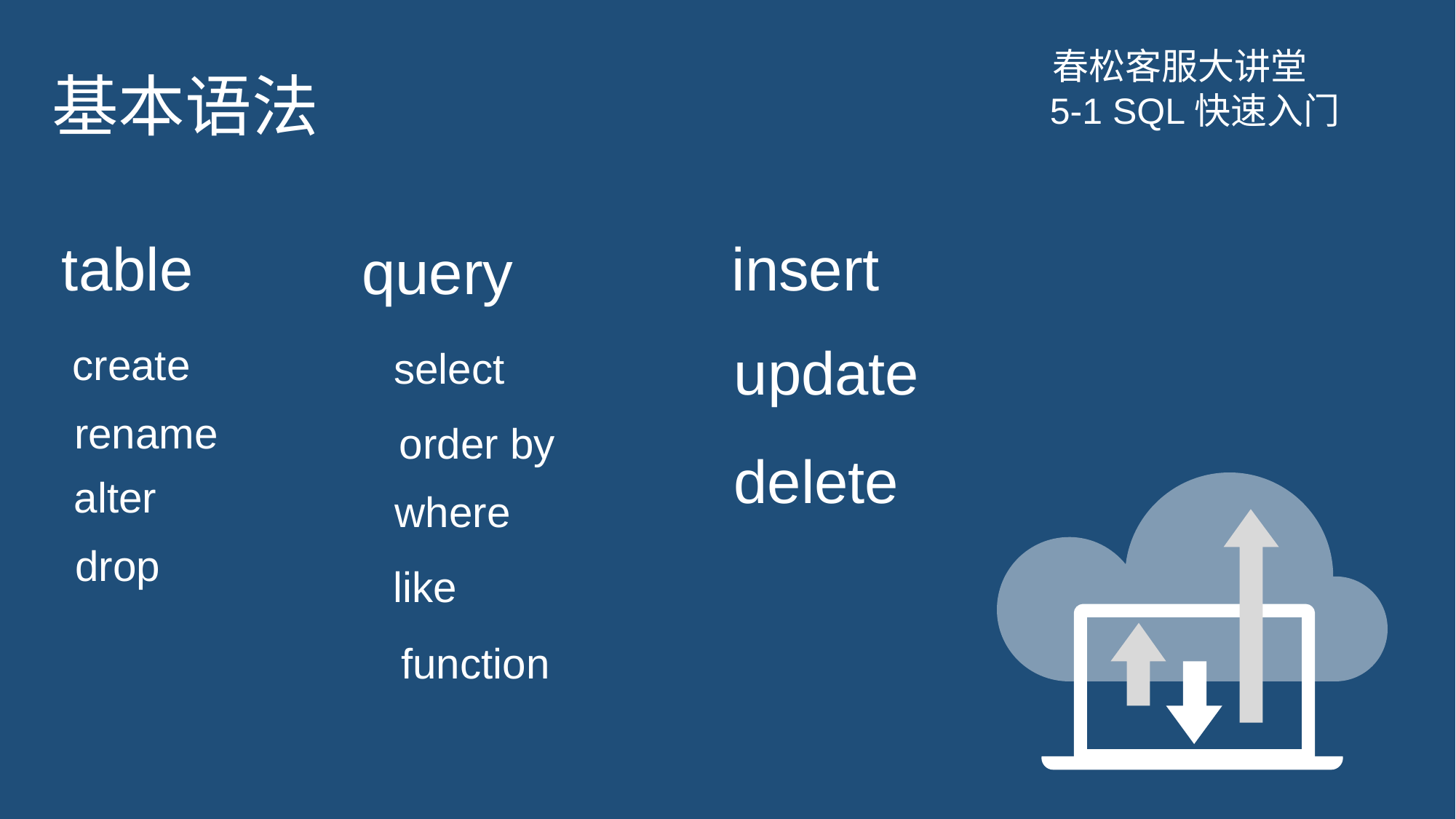

# 基本语法
春松客服大讲堂
5-1 SQL快速入门
table
insert
query
update
create
select
rename
order by
delete
alter
where

drop
like
function